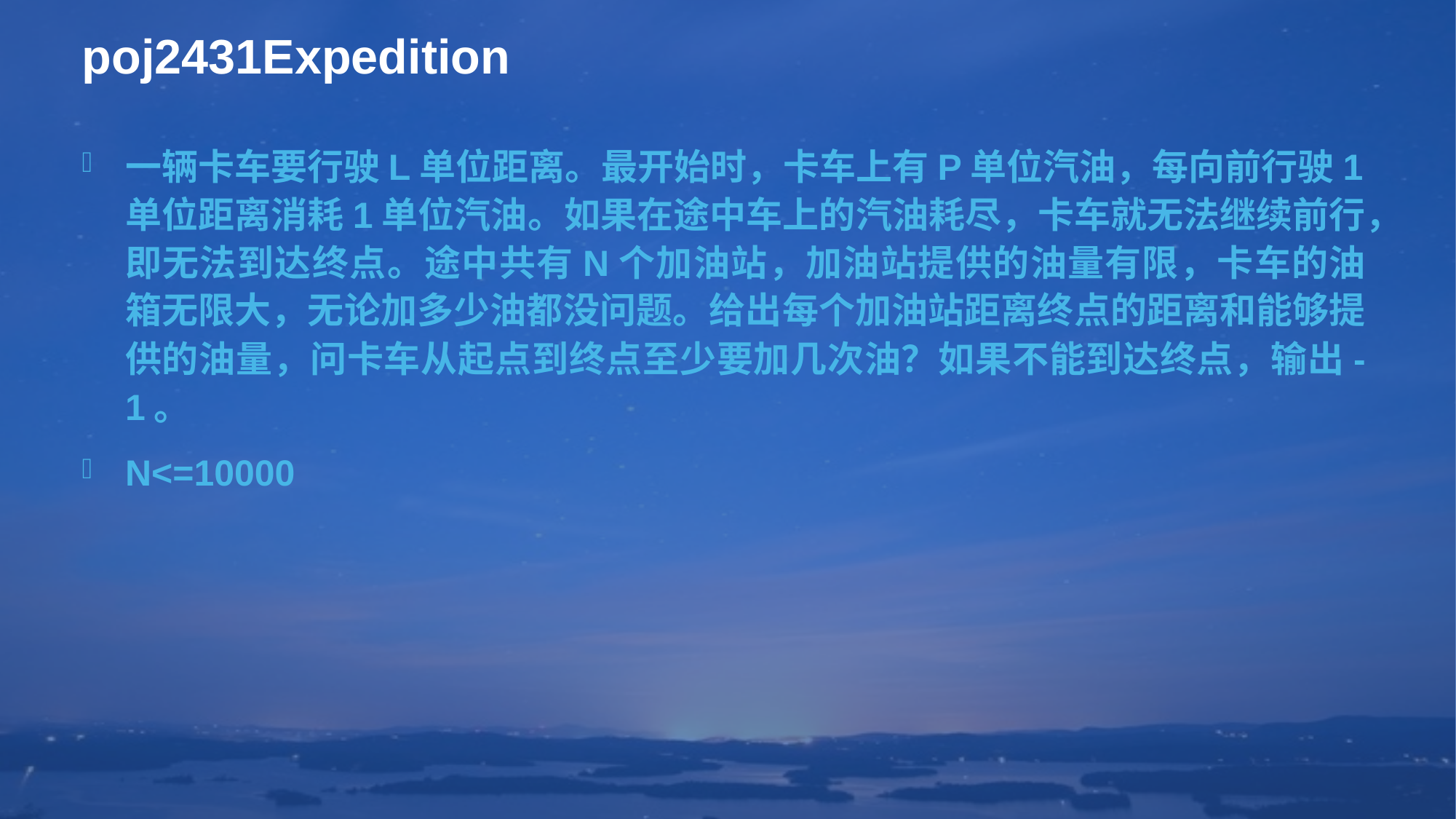

# poj2431Expedition
一辆卡车要行驶L单位距离。最开始时，卡车上有P单位汽油，每向前行驶1单位距离消耗1单位汽油。如果在途中车上的汽油耗尽，卡车就无法继续前行，即无法到达终点。途中共有N个加油站，加油站提供的油量有限，卡车的油箱无限大，无论加多少油都没问题。给出每个加油站距离终点的距离和能够提供的油量，问卡车从起点到终点至少要加几次油？如果不能到达终点，输出-1。
N<=10000